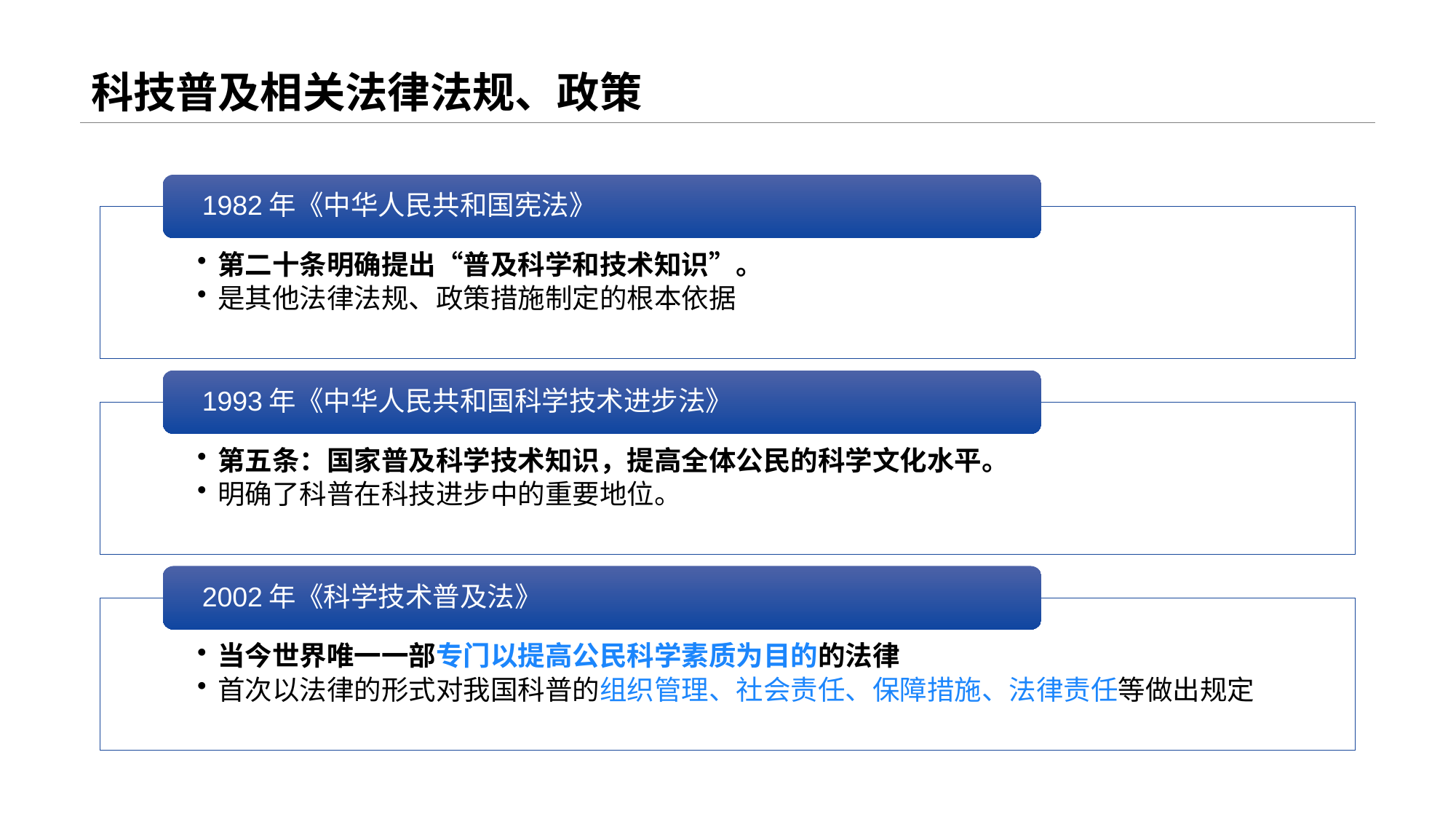

# 科技普及相关法律法规、政策
第二十条明确提出“普及科学和技术知识”。
是其他法律法规、政策措施制定的根本依据
1982年《中华人民共和国宪法》
第五条：国家普及科学技术知识，提高全体公民的科学文化水平。
明确了科普在科技进步中的重要地位。
1993年《中华人民共和国科学技术进步法》
当今世界唯一一部专门以提高公民科学素质为目的的法律
首次以法律的形式对我国科普的组织管理、社会责任、保障措施、法律责任等做出规定
2002年《科学技术普及法》